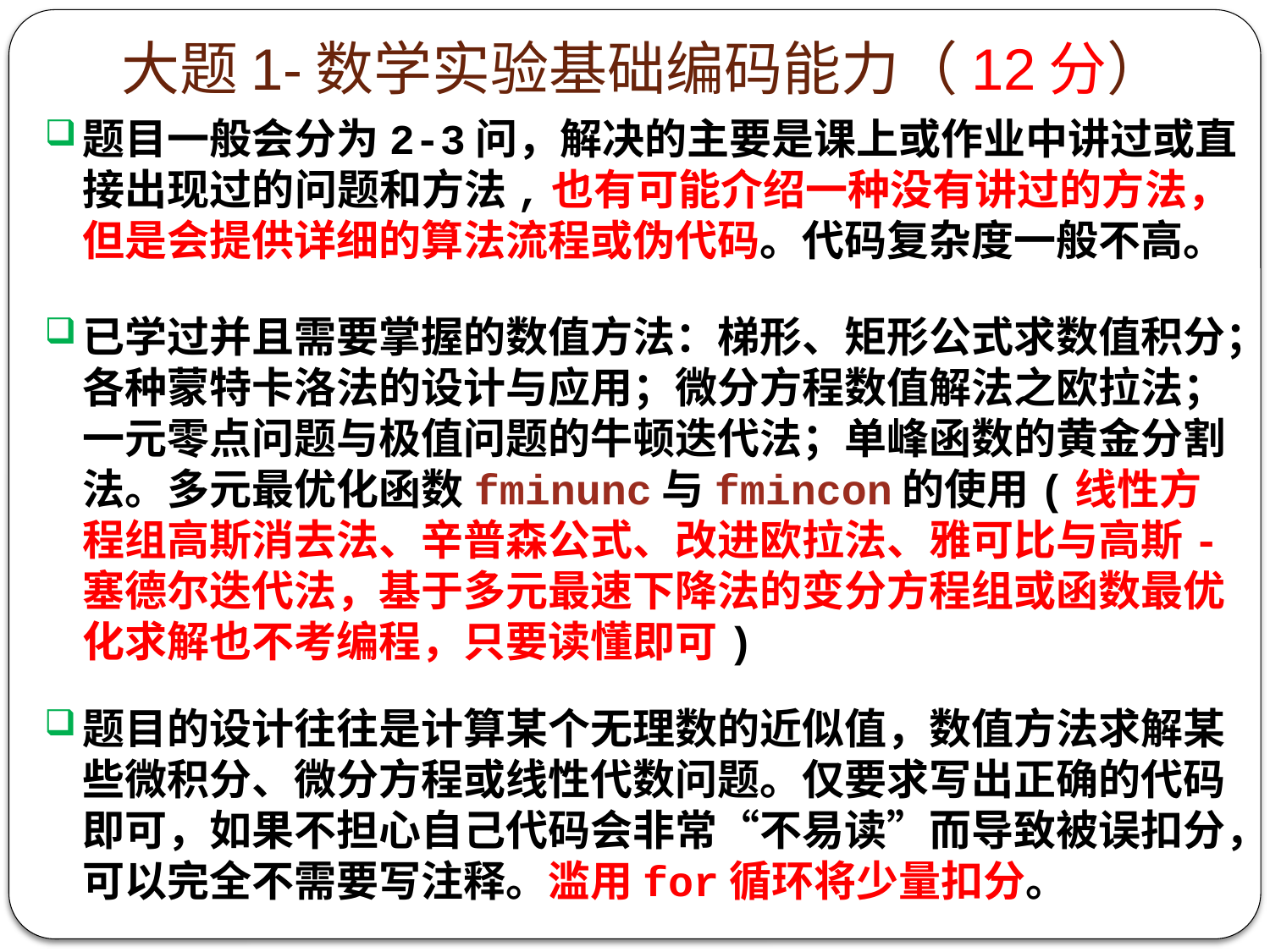

# 大题1-数学实验基础编码能力（12分）
题目一般会分为2-3问，解决的主要是课上或作业中讲过或直接出现过的问题和方法,也有可能介绍一种没有讲过的方法，但是会提供详细的算法流程或伪代码。代码复杂度一般不高。
已学过并且需要掌握的数值方法：梯形、矩形公式求数值积分；各种蒙特卡洛法的设计与应用；微分方程数值解法之欧拉法；一元零点问题与极值问题的牛顿迭代法；单峰函数的黄金分割法。多元最优化函数fminunc与fmincon的使用(线性方程组高斯消去法、辛普森公式、改进欧拉法、雅可比与高斯-塞德尔迭代法，基于多元最速下降法的变分方程组或函数最优化求解也不考编程，只要读懂即可)
题目的设计往往是计算某个无理数的近似值，数值方法求解某些微积分、微分方程或线性代数问题。仅要求写出正确的代码即可，如果不担心自己代码会非常“不易读”而导致被误扣分，可以完全不需要写注释。滥用for循环将少量扣分。